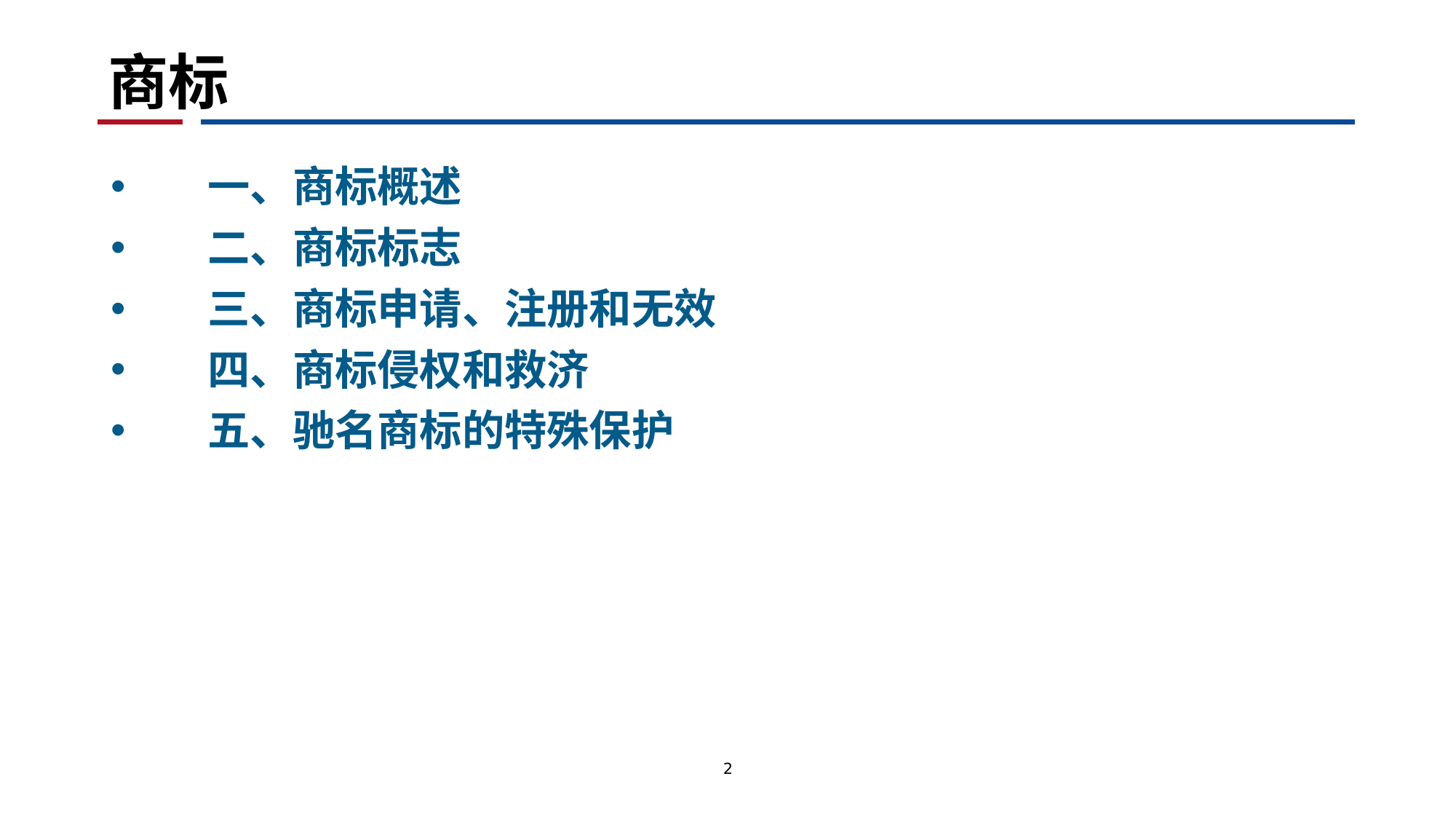

# 商标
一、商标概述
二、商标标志
三、商标申请、注册和无效
四、商标侵权和救济
五、驰名商标的特殊保护

2